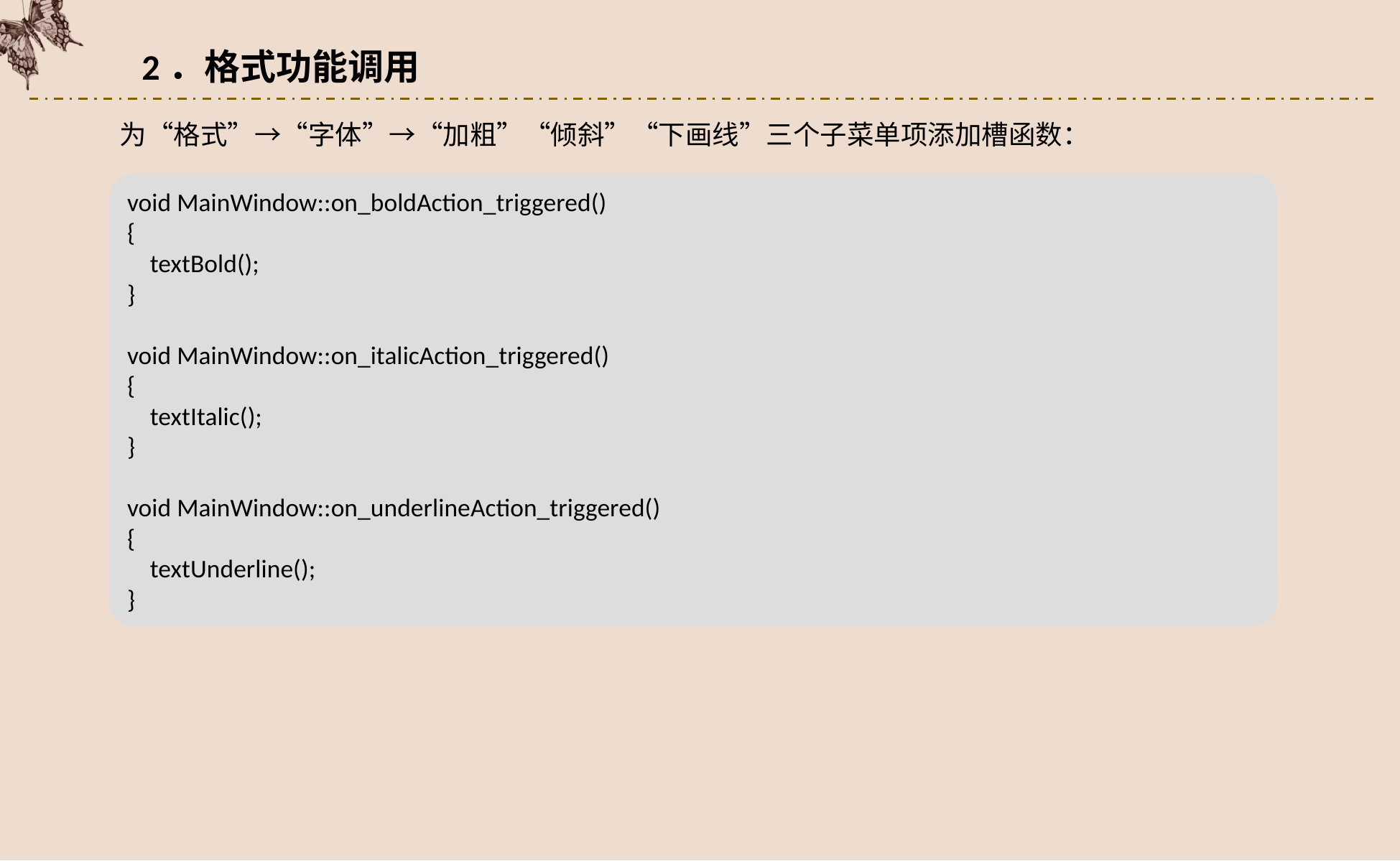

2．格式功能调用
为“格式”→“字体”→“加粗”“倾斜”“下画线”三个子菜单项添加槽函数：
void MainWindow::on_boldAction_triggered()
{
    textBold();
}

void MainWindow::on_italicAction_triggered()
{
    textItalic();
}

void MainWindow::on_underlineAction_triggered()
{
    textUnderline();
}